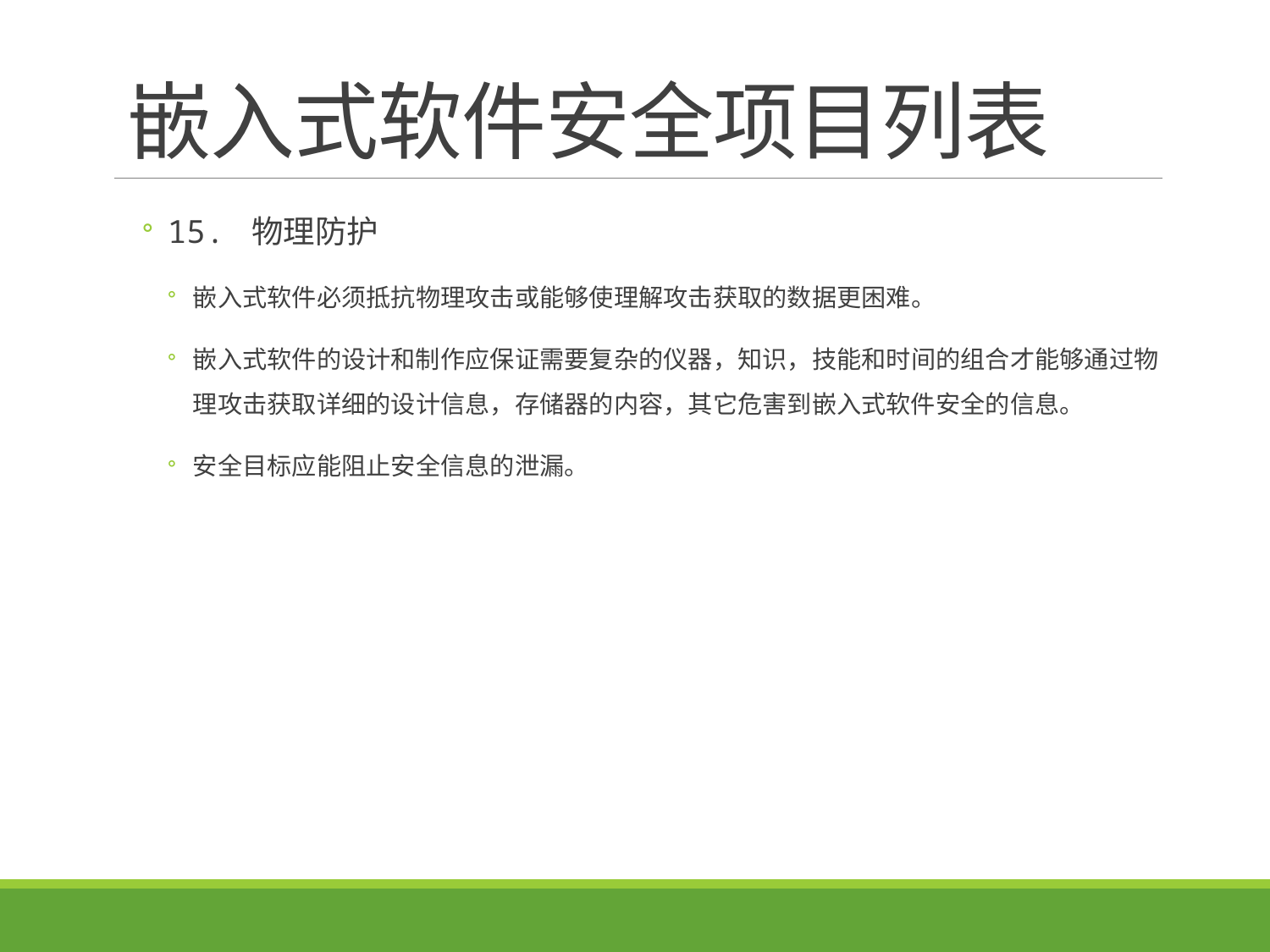

# 嵌入式软件安全项目列表
15. 物理防护
嵌入式软件必须抵抗物理攻击或能够使理解攻击获取的数据更困难。
嵌入式软件的设计和制作应保证需要复杂的仪器，知识，技能和时间的组合才能够通过物理攻击获取详细的设计信息，存储器的内容，其它危害到嵌入式软件安全的信息。
安全目标应能阻止安全信息的泄漏。